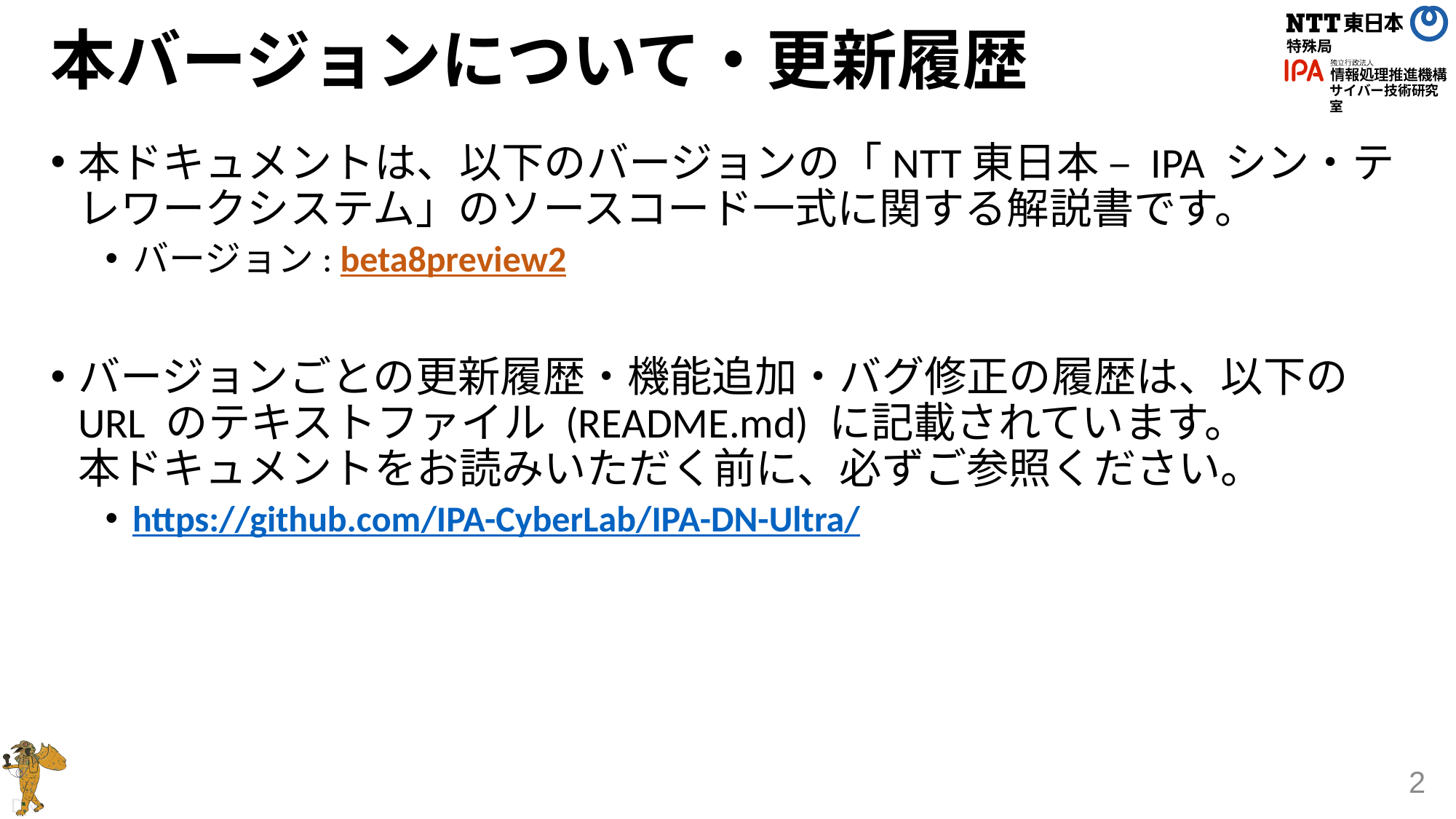

# 本バージョンについて・更新履歴
本ドキュメントは、以下のバージョンの「NTT東日本 – IPA シン・テレワークシステム」のソースコード一式に関する解説書です。
バージョン: beta8preview2

バージョンごとの更新履歴・機能追加・バグ修正の履歴は、以下の URL のテキストファイル (README.md) に記載されています。
本ドキュメントをお読みいただく前に、必ずご参照ください。
https://github.com/IPA-CyberLab/IPA-DN-Ultra/

2